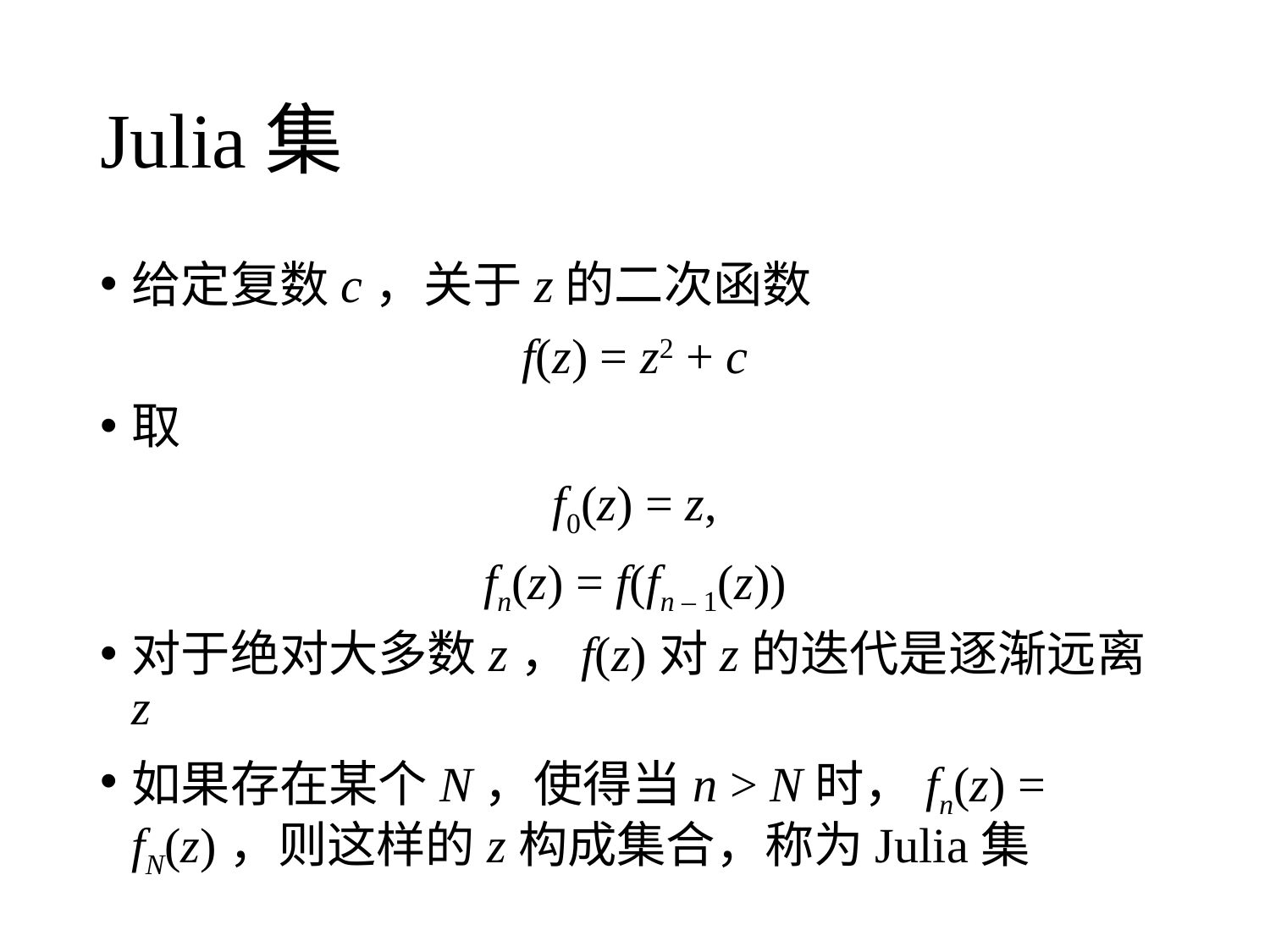

# Julia集
给定复数c，关于z的二次函数
f(z) = z2 + c
取
f0(z) = z,
fn(z) = f(fn – 1(z))
对于绝对大多数z，f(z)对z的迭代是逐渐远离z
如果存在某个N，使得当n > N时，fn(z) = fN(z)，则这样的z构成集合，称为Julia集